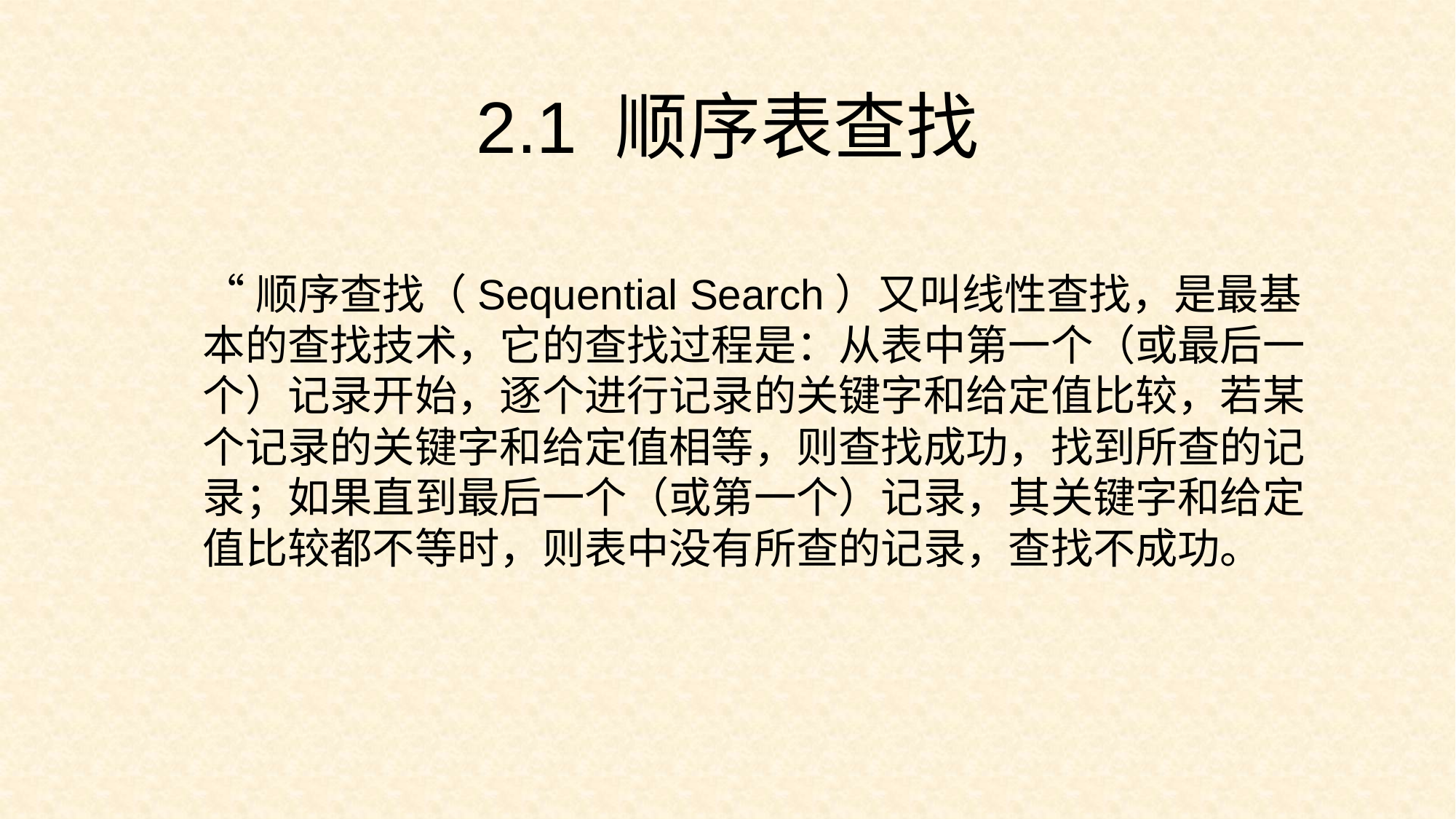

2.1 顺序表查找
“顺序查找（Sequential Search）又叫线性查找，是最基本的查找技术，它的查找过程是：从表中第一个（或最后一个）记录开始，逐个进行记录的关键字和给定值比较，若某个记录的关键字和给定值相等，则查找成功，找到所查的记录；如果直到最后一个（或第一个）记录，其关键字和给定值比较都不等时，则表中没有所查的记录，查找不成功。